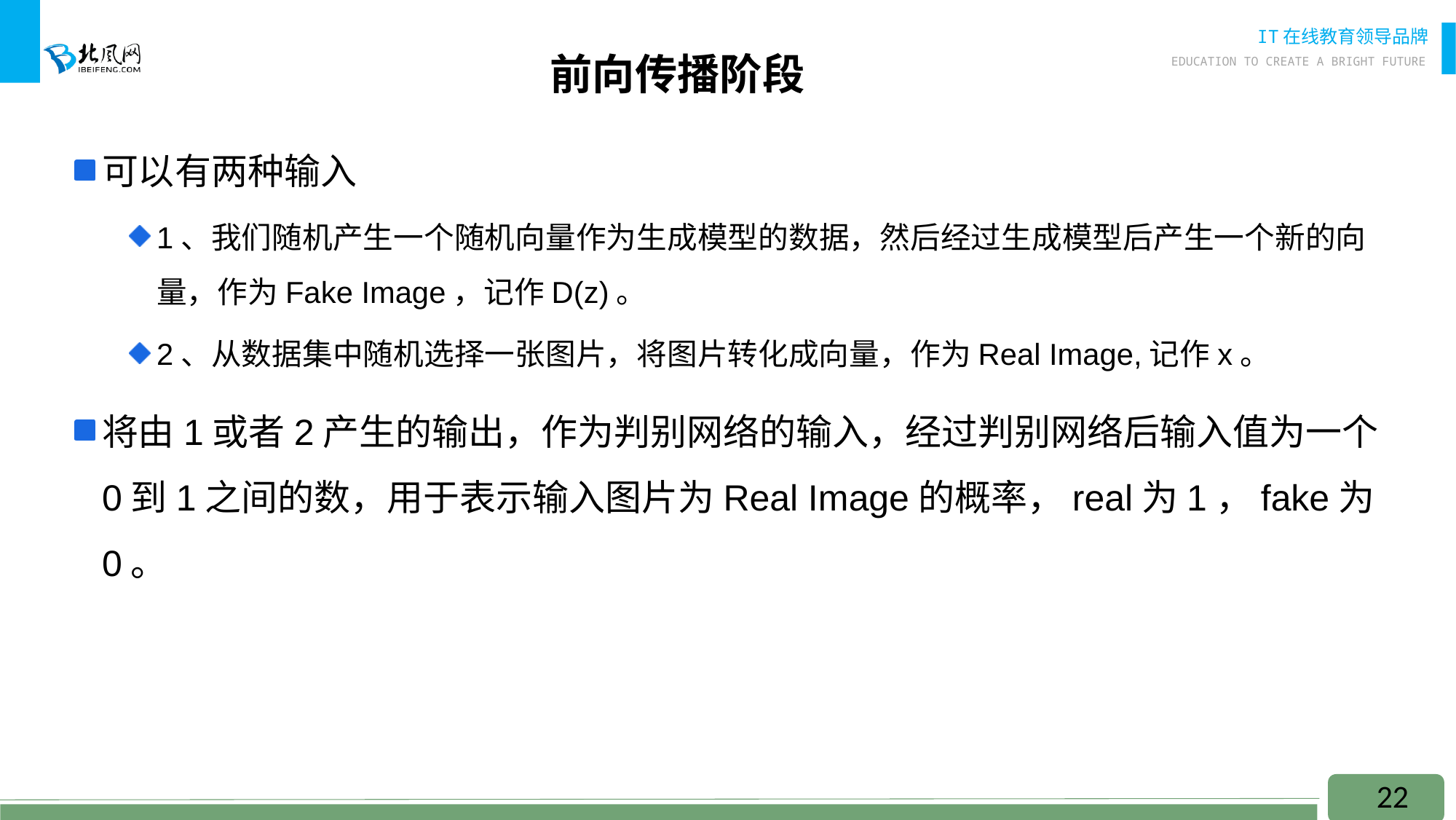

# 前向传播阶段
可以有两种输入
1、我们随机产生一个随机向量作为生成模型的数据，然后经过生成模型后产生一个新的向量，作为Fake Image，记作D(z)。
2、从数据集中随机选择一张图片，将图片转化成向量，作为Real Image,记作x。
将由1或者2产生的输出，作为判别网络的输入，经过判别网络后输入值为一个0到1之间的数，用于表示输入图片为Real Image的概率，real为1，fake为0。